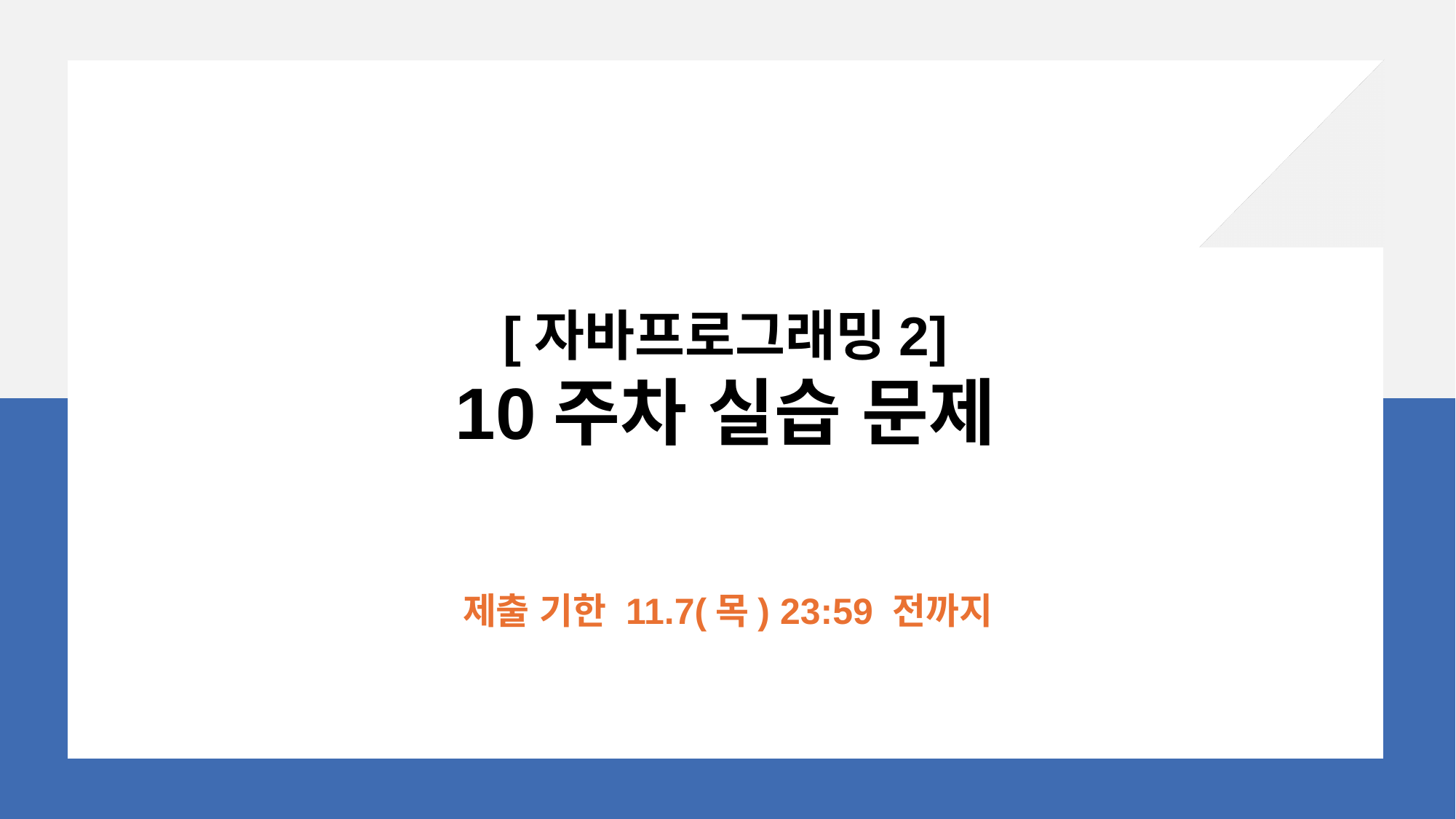

[자바프로그래밍2]
10주차 실습 문제

제출 기한 11.7(목) 23:59 전까지